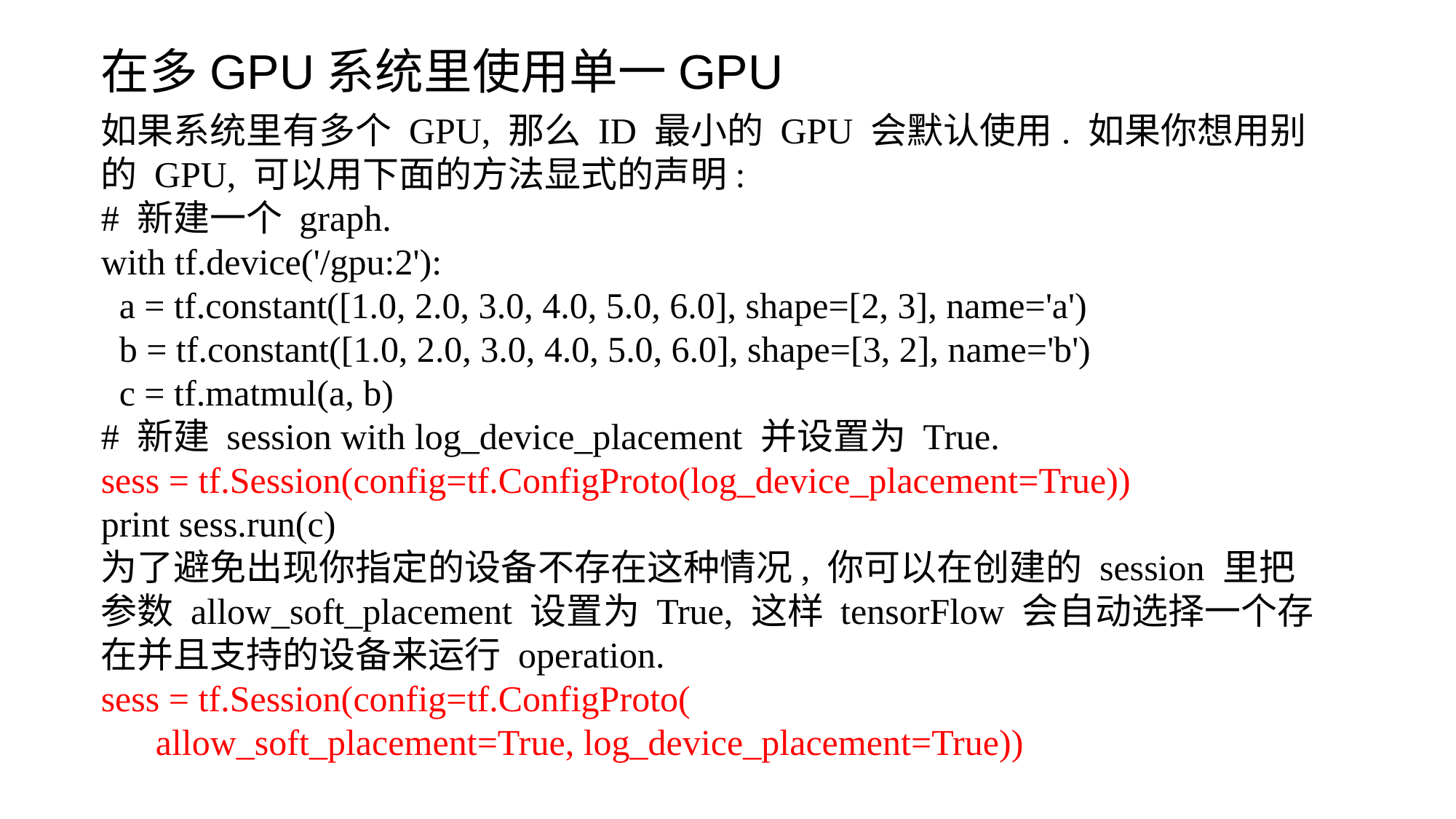

在多GPU系统里使用单一GPU
如果系统里有多个 GPU, 那么 ID 最小的 GPU 会默认使用. 如果你想用别的 GPU, 可以用下面的方法显式的声明:
# 新建一个 graph.
with tf.device('/gpu:2'):
  a = tf.constant([1.0, 2.0, 3.0, 4.0, 5.0, 6.0], shape=[2, 3], name='a')
  b = tf.constant([1.0, 2.0, 3.0, 4.0, 5.0, 6.0], shape=[3, 2], name='b')
  c = tf.matmul(a, b)
# 新建 session with log_device_placement 并设置为 True.
sess = tf.Session(config=tf.ConfigProto(log_device_placement=True))
print sess.run(c)
为了避免出现你指定的设备不存在这种情况, 你可以在创建的 session 里把参数 allow_soft_placement 设置为 True, 这样 tensorFlow 会自动选择一个存在并且支持的设备来运行 operation.
sess = tf.Session(config=tf.ConfigProto(
      allow_soft_placement=True, log_device_placement=True))